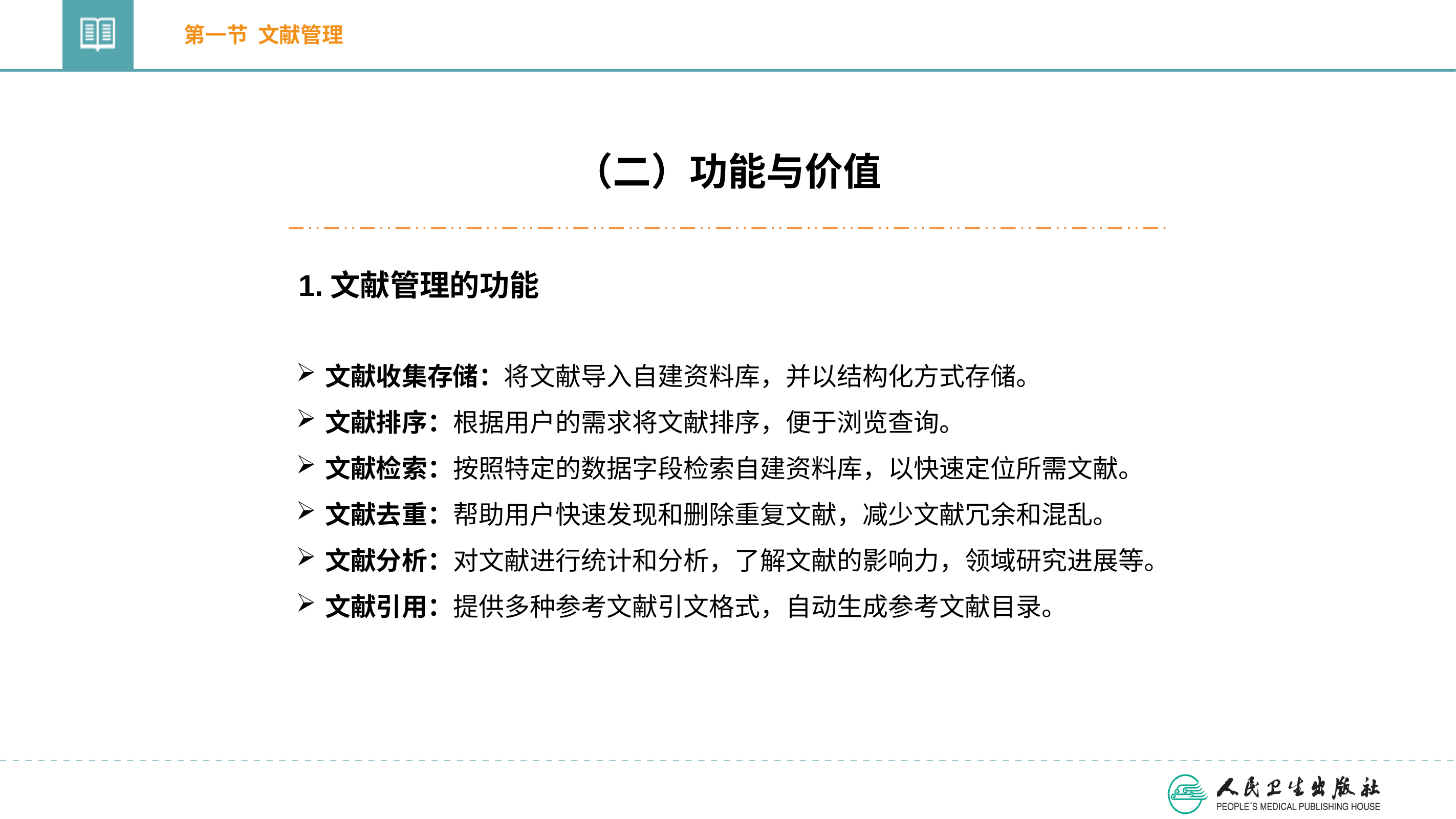

第一节  文献管理
（二）功能与价值

1.文献管理的功能
文献收集存储：将文献导入自建资料库，并以结构化方式存储。
文献排序：根据用户的需求将文献排序，便于浏览查询。
文献检索：按照特定的数据字段检索自建资料库，以快速定位所需文献。
文献去重：帮助用户快速发现和删除重复文献，减少文献冗余和混乱。
文献分析：对文献进行统计和分析，了解文献的影响力，领域研究进展等。
文献引用：提供多种参考文献引文格式，自动生成参考文献目录。